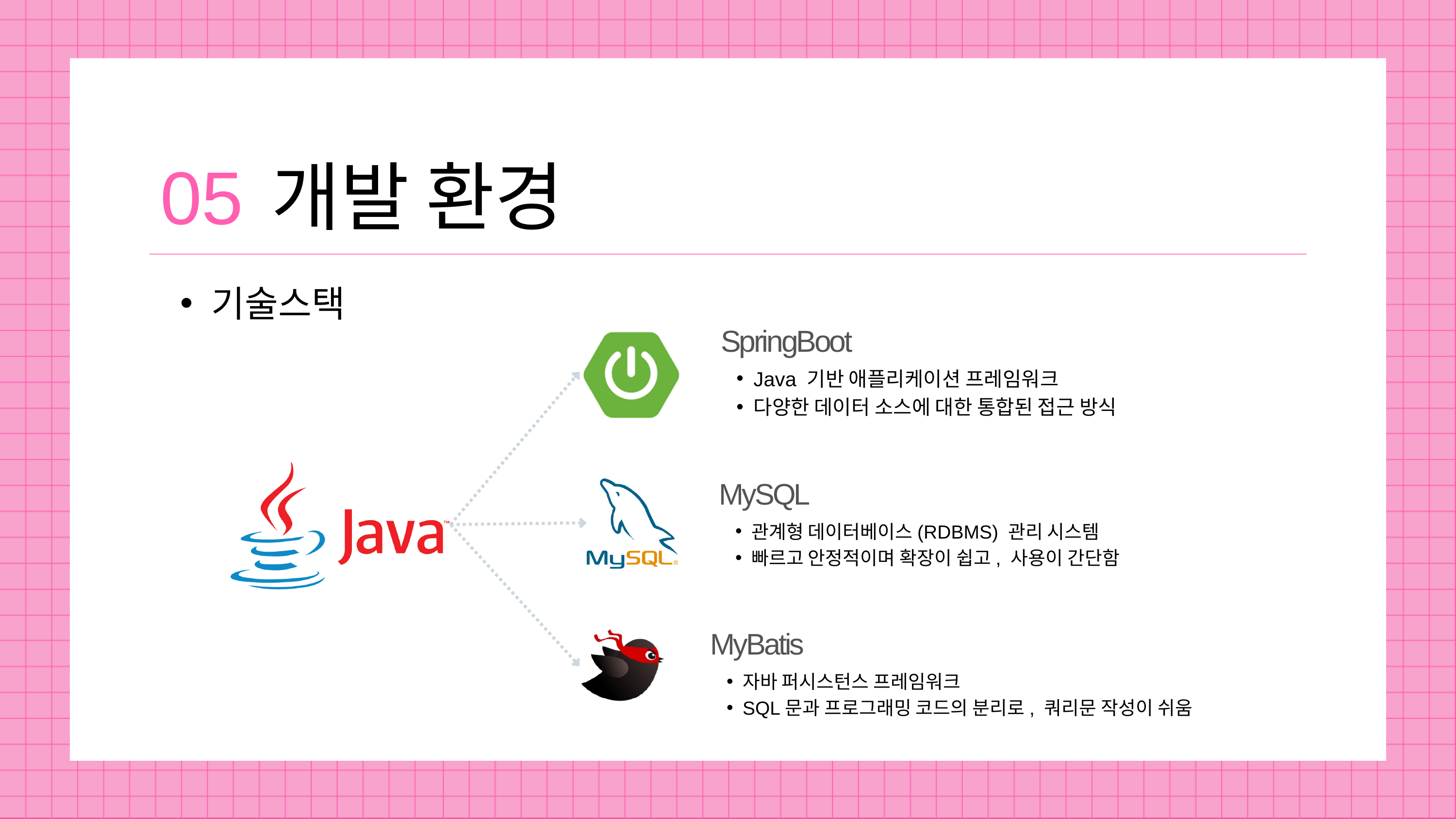

05
개발 환경
기술스택

SpringBoot
Java 기반 애플리케이션 프레임워크
다양한 데이터 소스에 대한 통합된 접근 방식

MySQL
관계형 데이터베이스(RDBMS) 관리 시스템
빠르고 안정적이며 확장이 쉽고, 사용이 간단함

MyBatis
자바 퍼시스턴스 프레임워크
SQL문과 프로그래밍 코드의 분리로, 쿼리문 작성이 쉬움